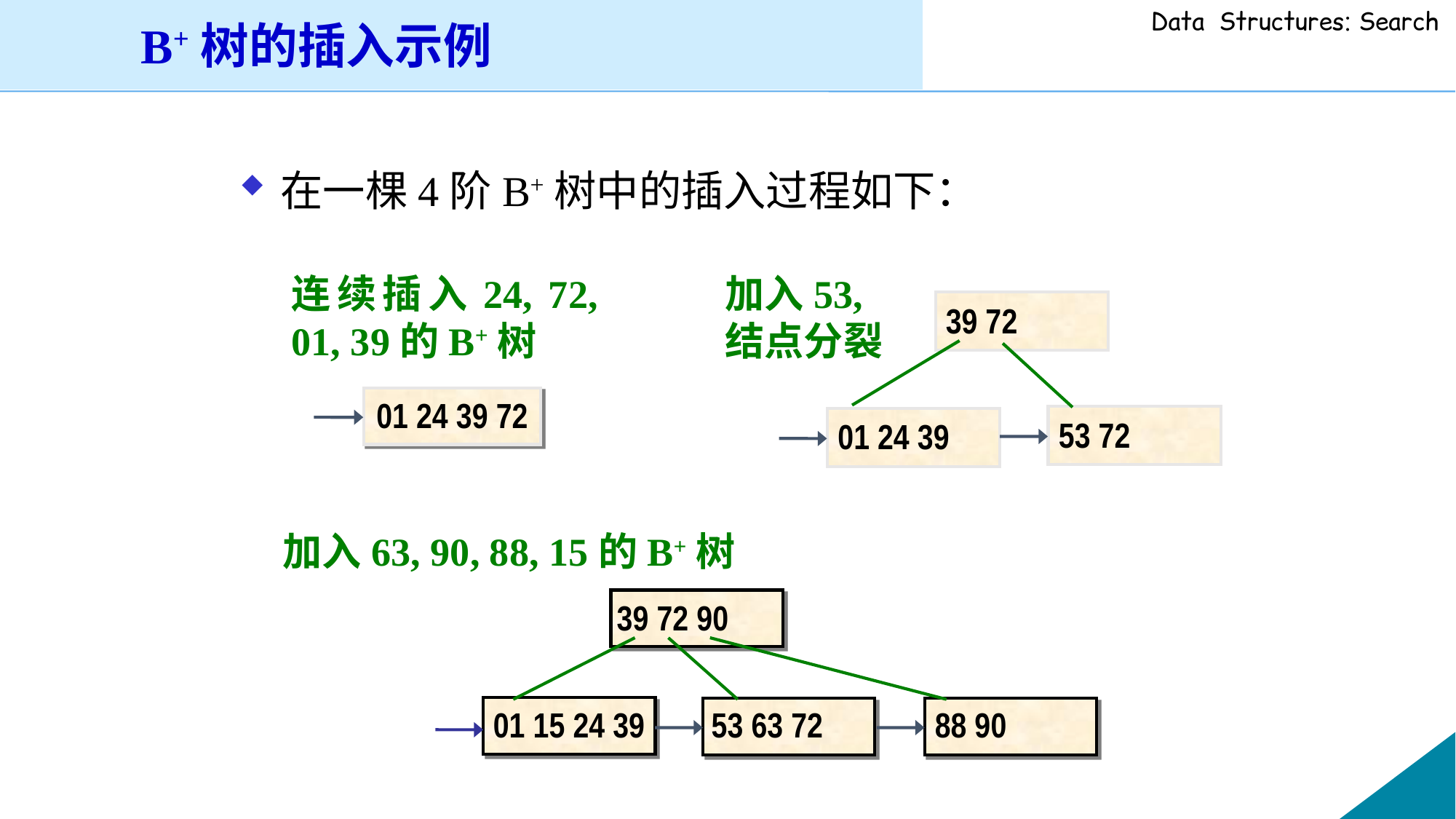

B+树的插入示例
在一棵4阶B+树中的插入过程如下：
加入53,
结点分裂

39 72

53 72

01 24 39

连续插入24, 72, 01, 39的B+树

01 24 39 72

加入63, 90, 88, 15的B+树

39 72 90

01 15 24 39

53 63 72

88 90